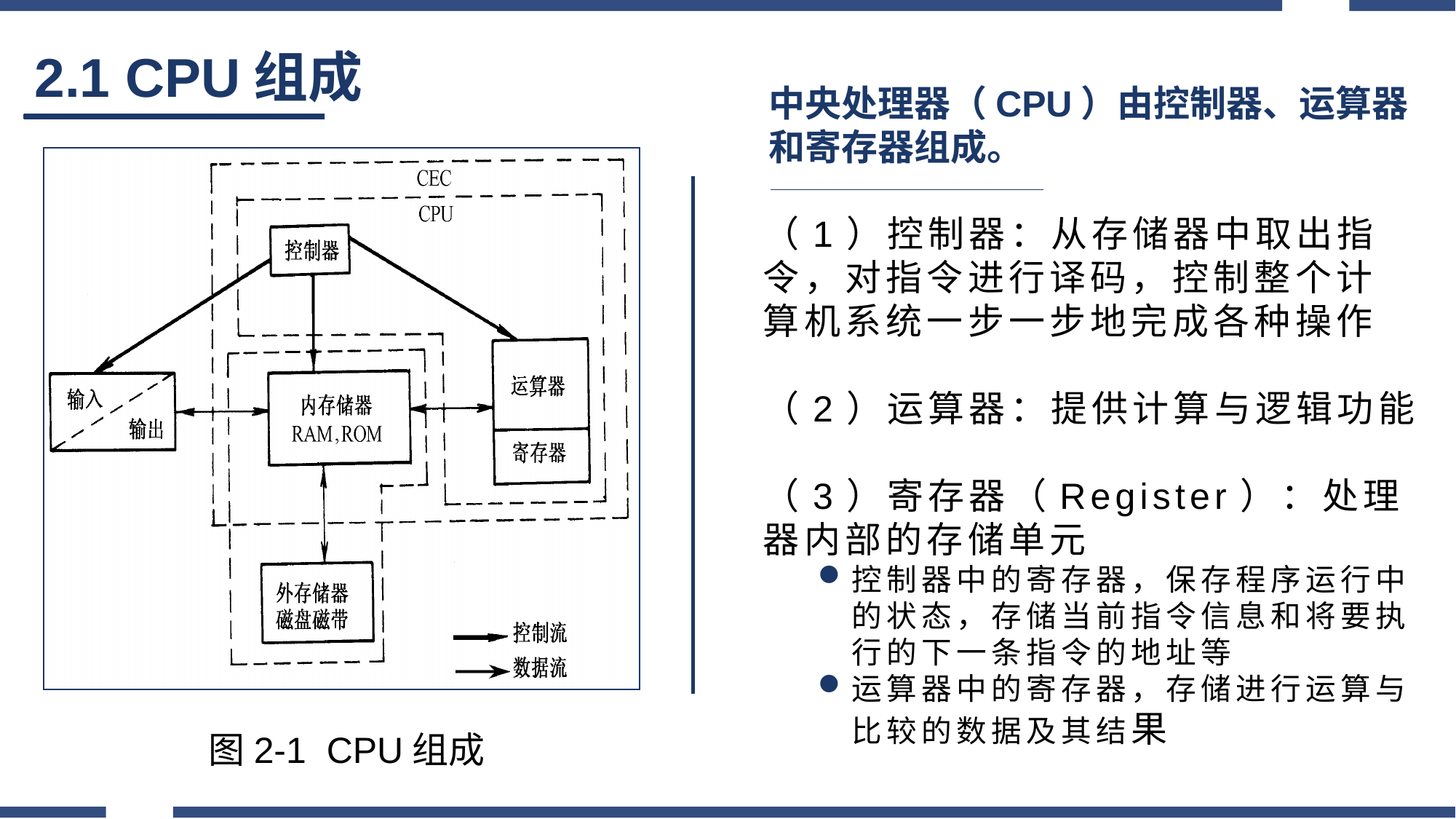

# 2.1 CPU组成
中央处理器（CPU）由控制器、运算器和寄存器组成。

（1）控制器：从存储器中取出指令，对指令进行译码，控制整个计算机系统一步一步地完成各种操作

（2）运算器：提供计算与逻辑功能

（3）寄存器（Register）：处理器内部的存储单元
控制器中的寄存器，保存程序运行中的状态，存储当前指令信息和将要执行的下一条指令的地址等
运算器中的寄存器，存储进行运算与比较的数据及其结果
图2-1  CPU组成